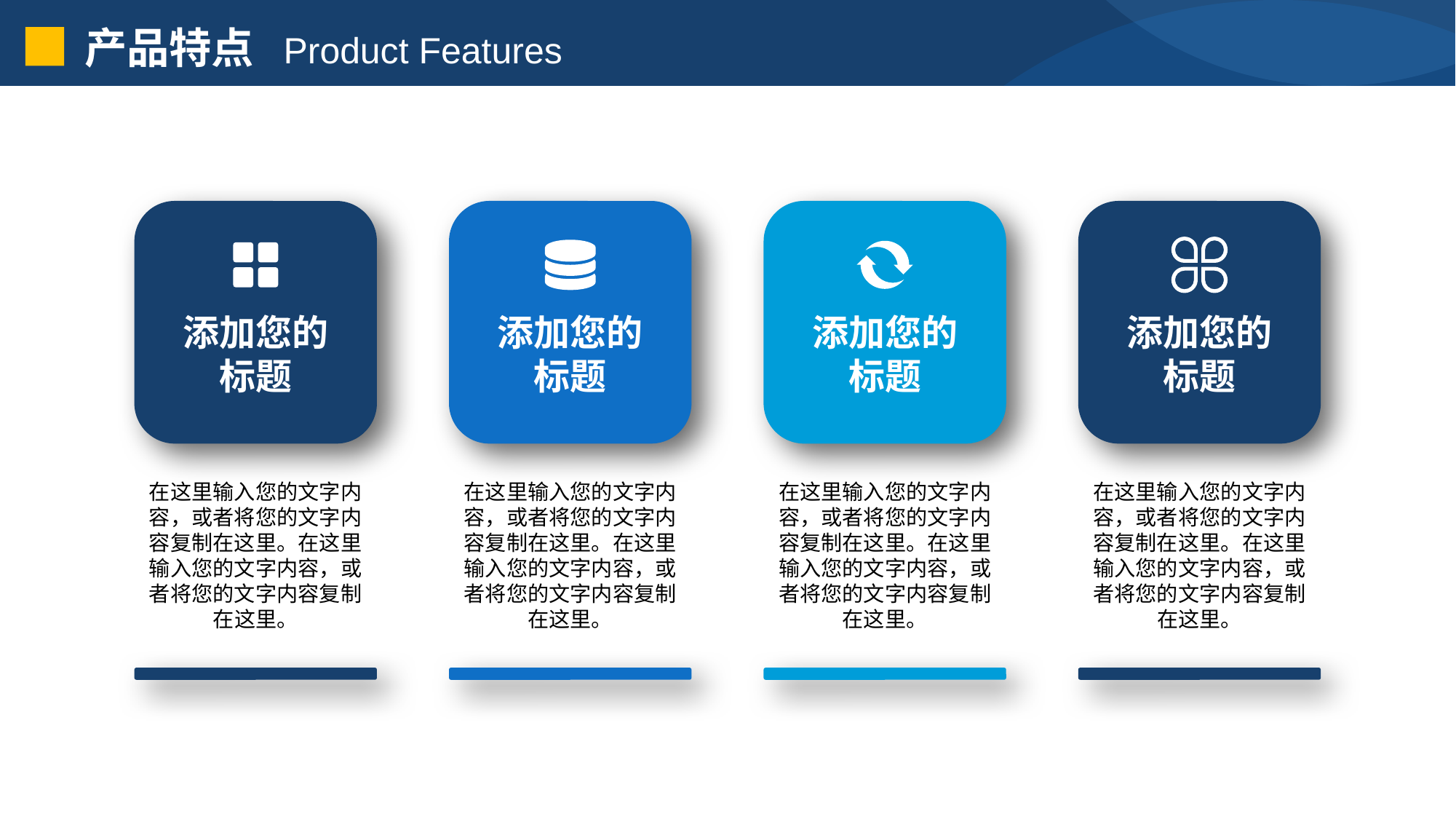

产品特点  Product Features

添加您的
标题
添加您的
标题
添加您的
标题
添加您的
标题
在这里输入您的文字内容，或者将您的文字内容复制在这里。在这里输入您的文字内容，或者将您的文字内容复制在这里。
在这里输入您的文字内容，或者将您的文字内容复制在这里。在这里输入您的文字内容，或者将您的文字内容复制在这里。
在这里输入您的文字内容，或者将您的文字内容复制在这里。在这里输入您的文字内容，或者将您的文字内容复制在这里。
在这里输入您的文字内容，或者将您的文字内容复制在这里。在这里输入您的文字内容，或者将您的文字内容复制在这里。